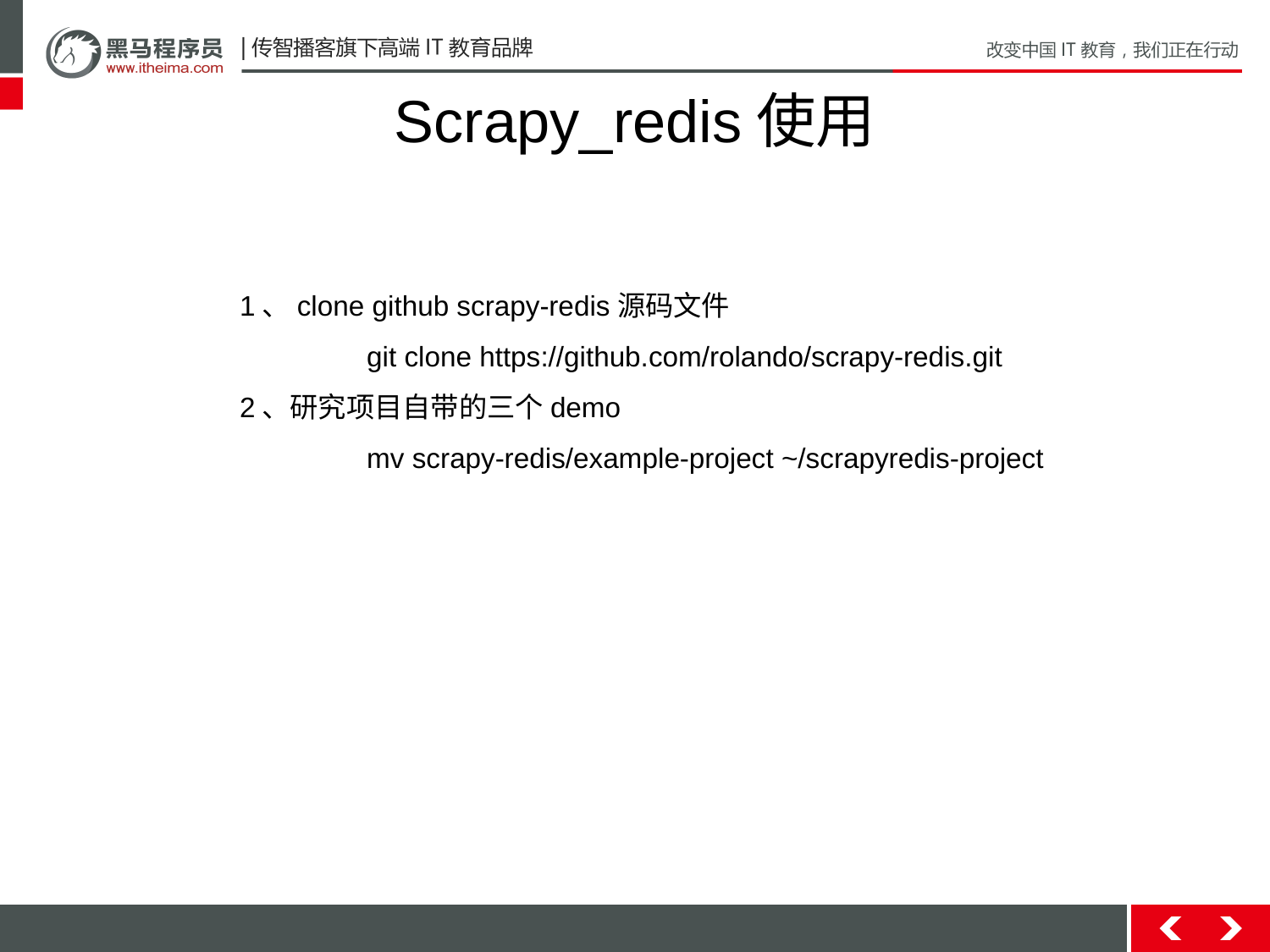

# Scrapy_redis使用
1、clone github scrapy-redis源码文件
	git clone https://github.com/rolando/scrapy-redis.git
2、研究项目自带的三个demo
	mv scrapy-redis/example-project ~/scrapyredis-project